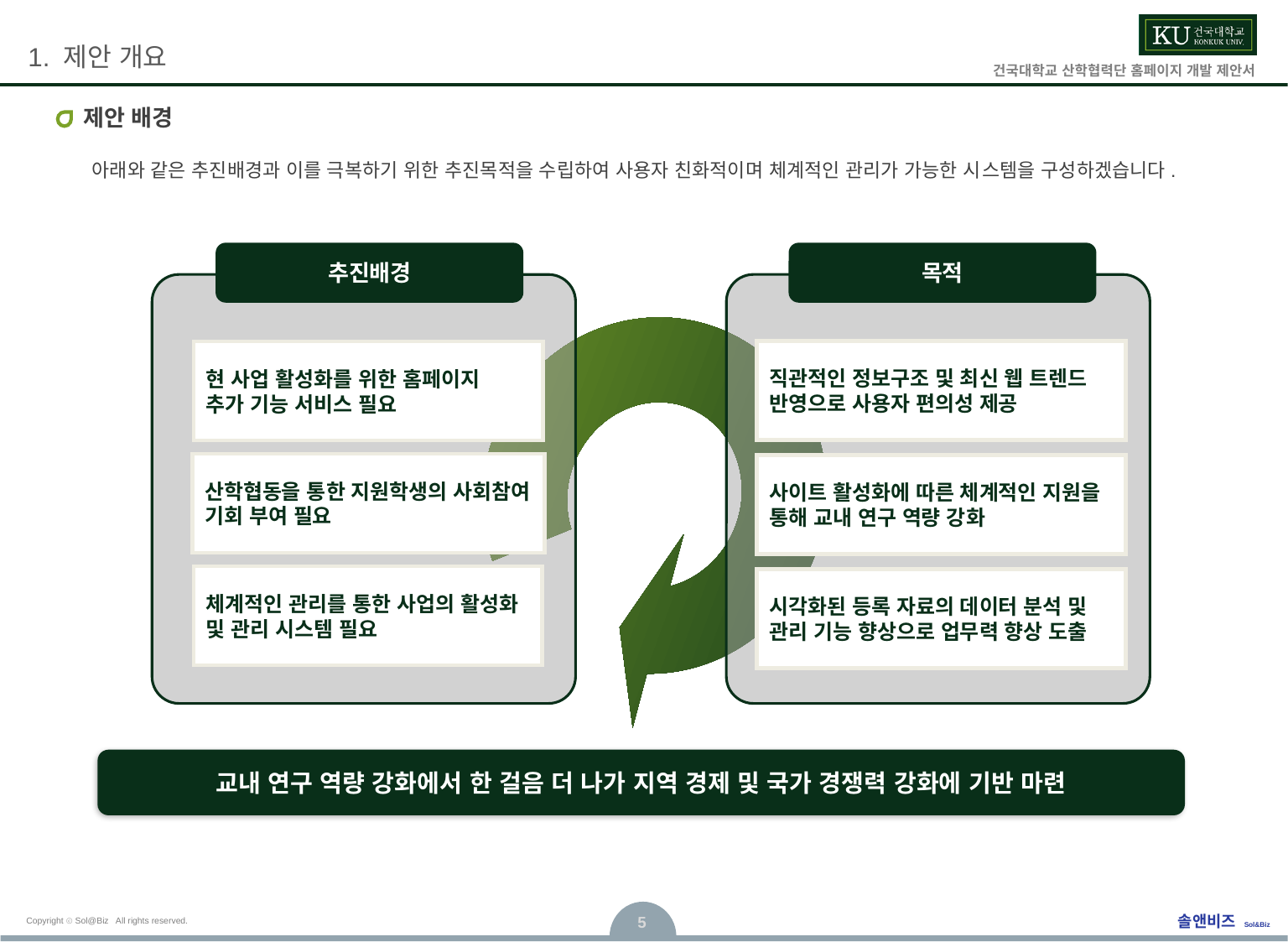

# 제안 배경
아래와 같은 추진배경과 이를 극복하기 위한 추진목적을 수립하여 사용자 친화적이며 체계적인 관리가 가능한 시스템을 구성하겠습니다.

환경
개선을 위한 시사점
추진배경
목적

직관적인 정보구조 및 최신 웹 트렌드 반영으로 사용자 편의성 제공
현 사업 활성화를 위한 홈페이지
추가 기능 서비스 필요
산학협동을 통한 지원학생의 사회참여 기회 부여 필요
사이트 활성화에 따른 체계적인 지원을 통해 교내 연구 역량 강화
체계적인 관리를 통한 사업의 활성화
및 관리 시스템 필요
시각화된 등록 자료의 데이터 분석 및
관리 기능 향상으로 업무력 향상 도출
교내 연구 역량 강화에서 한 걸음 더 나가 지역 경제 및 국가 경쟁력 강화에 기반 마련